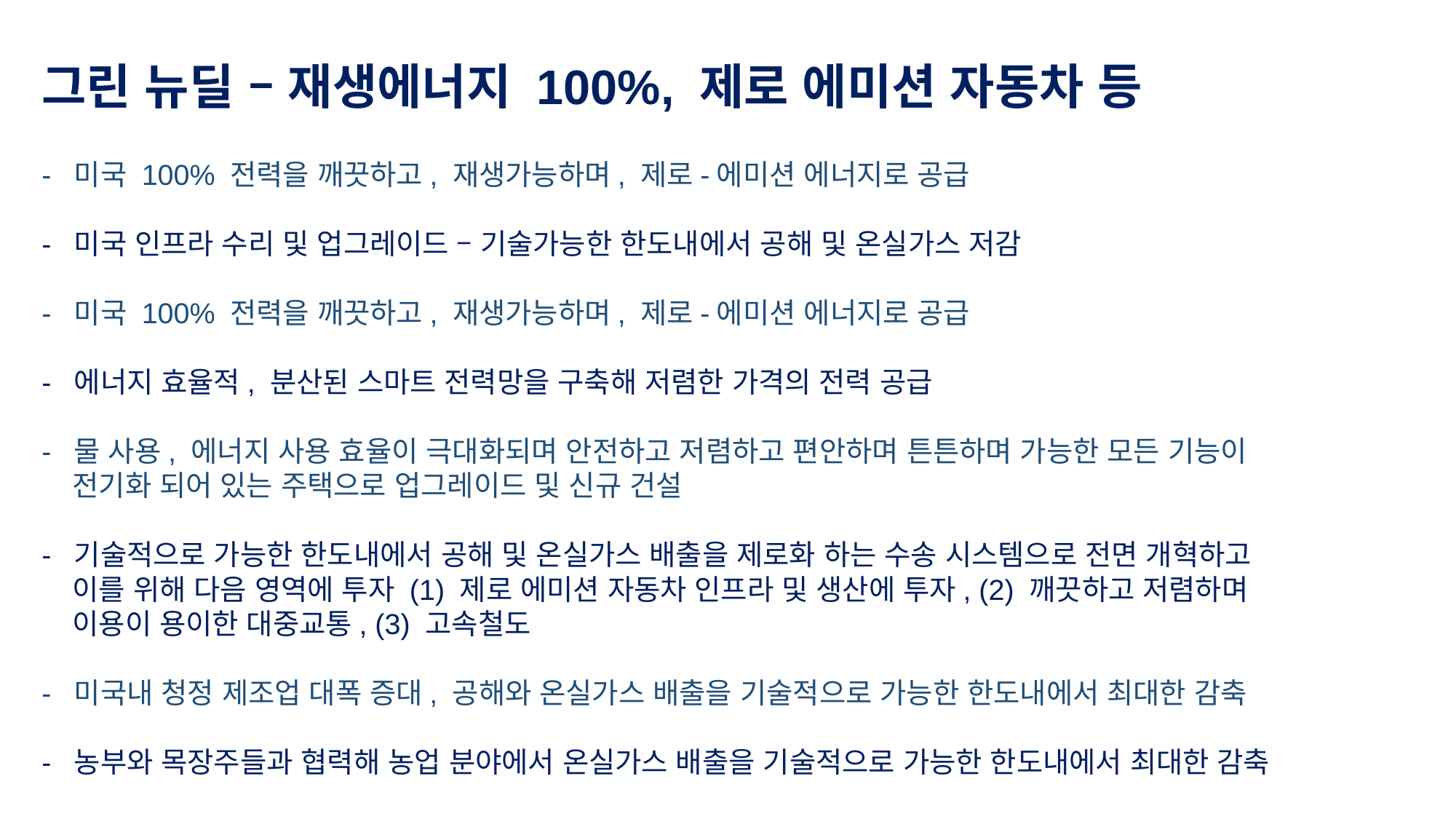

그린 뉴딜 – 재생에너지 100%, 제로 에미션 자동차 등

-  미국 100% 전력을 깨끗하고, 재생가능하며, 제로-에미션 에너지로 공급

-  미국 인프라 수리 및 업그레이드 – 기술가능한 한도내에서 공해 및 온실가스 저감

-  미국 100% 전력을 깨끗하고, 재생가능하며, 제로-에미션 에너지로 공급

-  에너지 효율적, 분산된 스마트 전력망을 구축해 저렴한 가격의 전력 공급

-  물 사용, 에너지 사용 효율이 극대화되며 안전하고 저렴하고 편안하며 튼튼하며 가능한 모든 기능이
   전기화 되어 있는 주택으로 업그레이드 및 신규 건설

-  기술적으로 가능한 한도내에서 공해 및 온실가스 배출을 제로화 하는 수송 시스템으로 전면 개혁하고
   이를 위해 다음 영역에 투자 (1) 제로 에미션 자동차 인프라 및 생산에 투자, (2) 깨끗하고 저렴하며
   이용이 용이한 대중교통, (3) 고속철도

-  미국내 청정 제조업 대폭 증대, 공해와 온실가스 배출을 기술적으로 가능한 한도내에서 최대한 감축

-  농부와 목장주들과 협력해 농업 분야에서 온실가스 배출을 기술적으로 가능한 한도내에서 최대한 감축